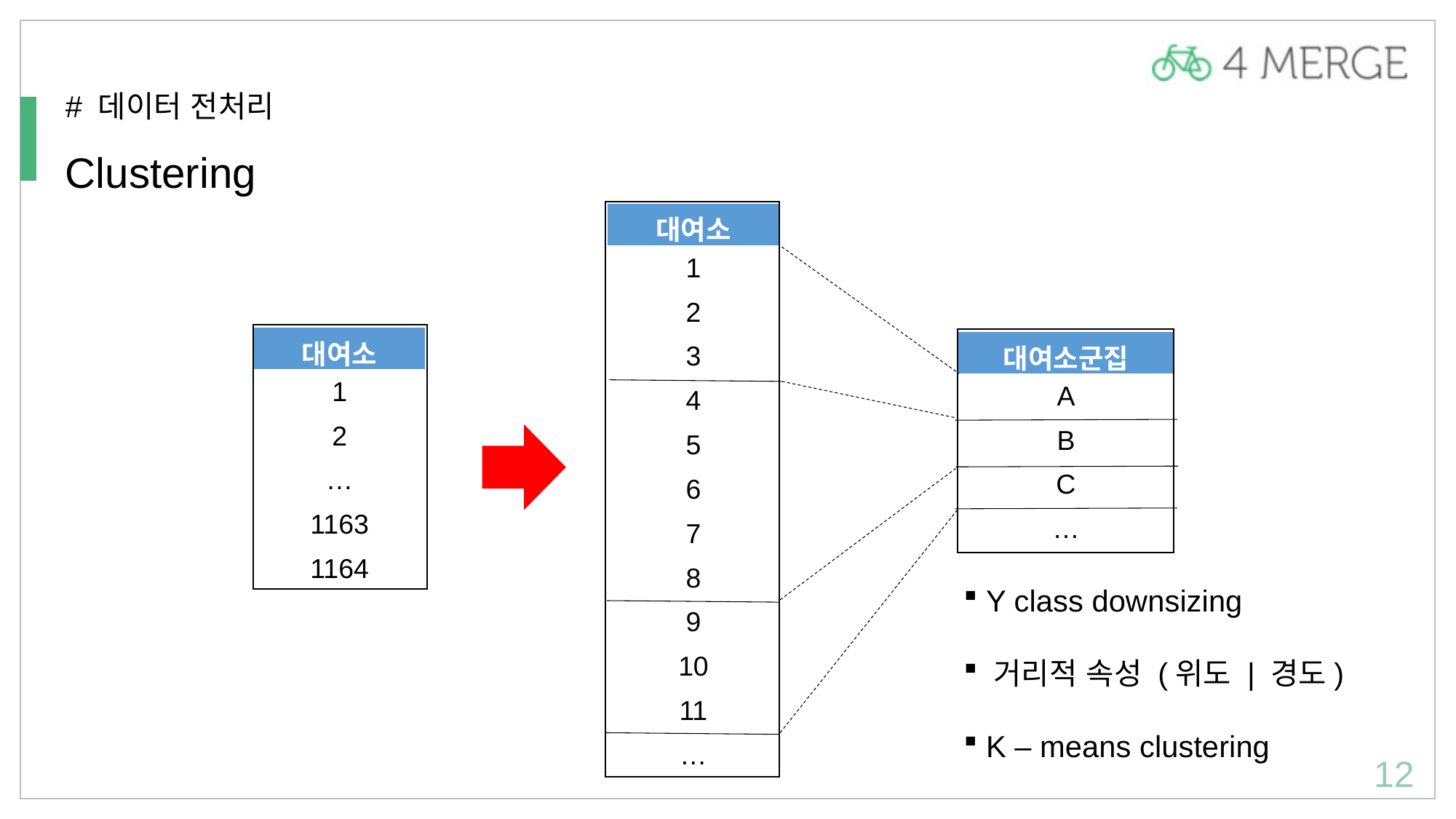

# 데이터 전처리
Clustering

| 대여소 |
| --- |
| 1 |
| 2 |
| 3 |
| 4 |
| 5 |
| 6 |
| 7 |
| 8 |
| 9 |
| 10 |
| 11 |
| … |

| 대여소 |
| --- |
| 1 |
| 2 |
| … |
| 1163 |
| 1164 |

| 대여소군집 |
| --- |
| A |
| B |
| C |
| … |

 Y class downsizing

 거리적 속성 (위도 | 경도)

 K – means clustering
12